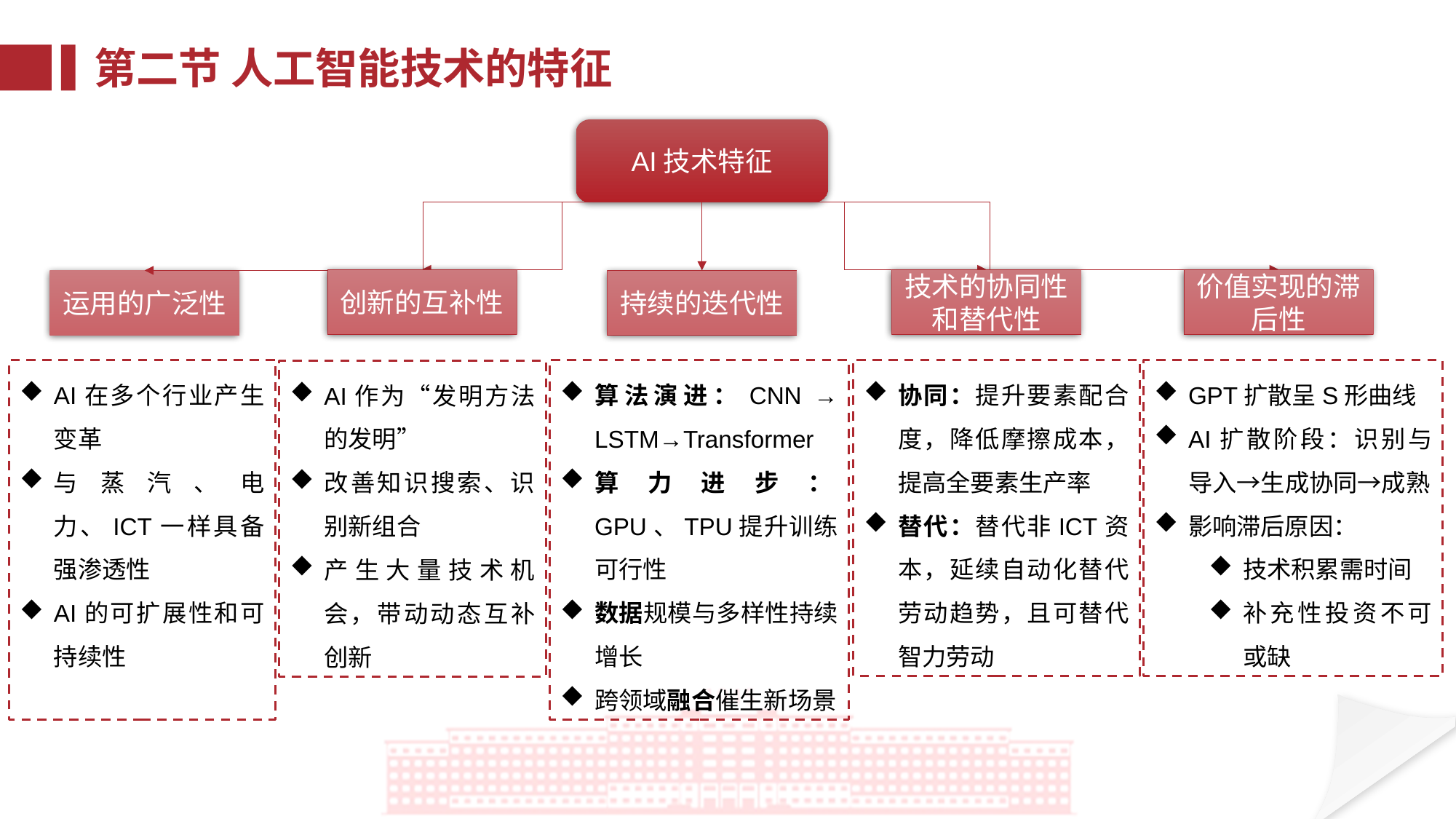

第二节 人工智能技术的特征
AI技术特征
运用的广泛性
创新的互补性
技术的协同性和替代性
价值实现的滞后性
持续的迭代性
AI在多个行业产生变革
与蒸汽、电力、ICT一样具备强渗透性
AI的可扩展性和可持续性

算法演进：CNN → LSTM→Transformer
算力进步：GPU、TPU提升训练可行性
数据规模与多样性持续增长
跨领域融合催生新场景
协同：提升要素配合度，降低摩擦成本，提高全要素生产率
替代：替代非ICT资本，延续自动化替代劳动趋势，且可替代智力劳动
GPT扩散呈S形曲线
AI扩散阶段：识别与导入→生成协同→成熟
影响滞后原因：
技术积累需时间
补充性投资不可或缺
AI作为“发明方法的发明”
改善知识搜索、识别新组合
产生大量技术机会，带动动态互补创新